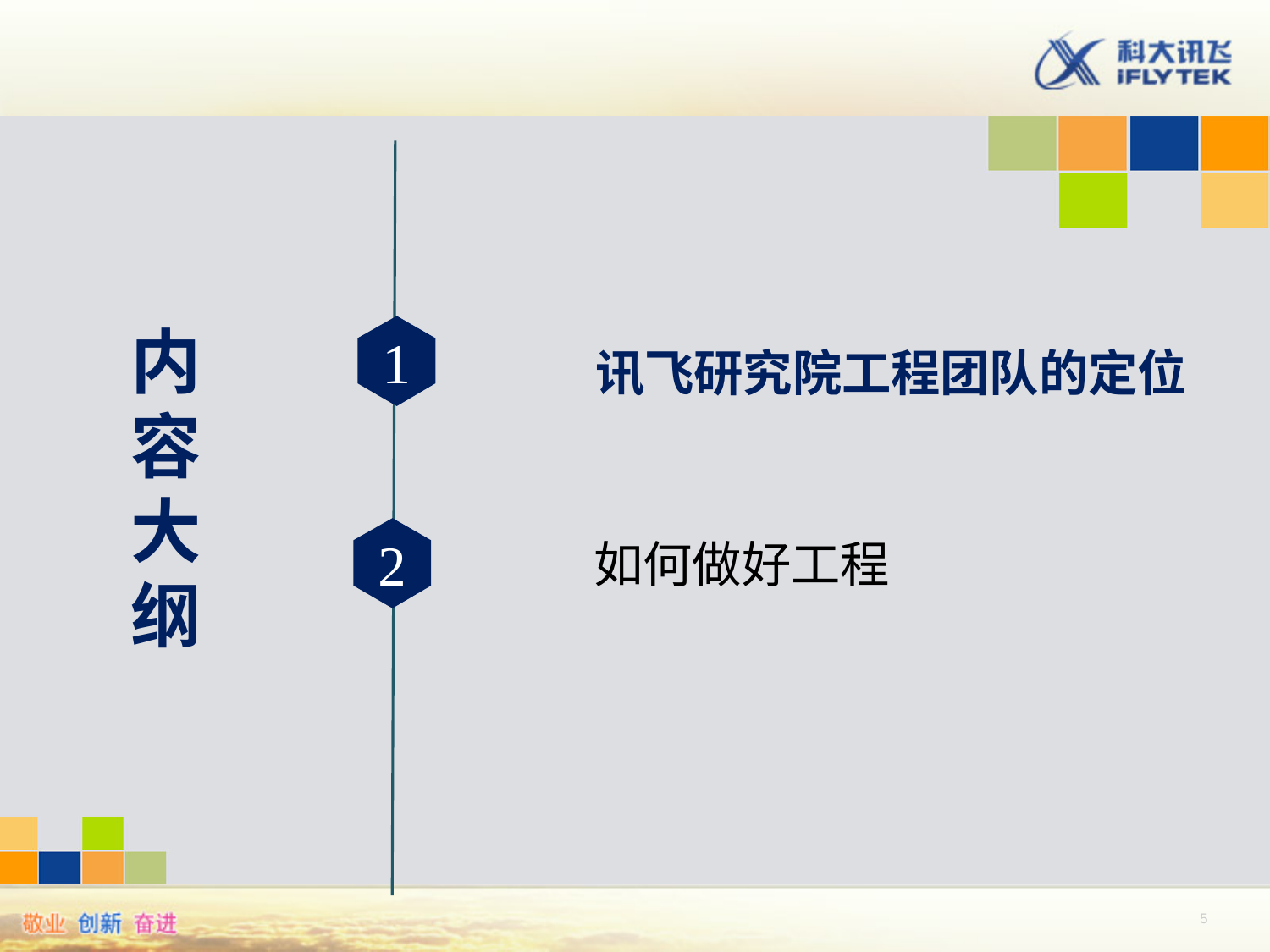

内
容
大
纲
1
讯飞研究院工程团队的定位
2
如何做好工程
5